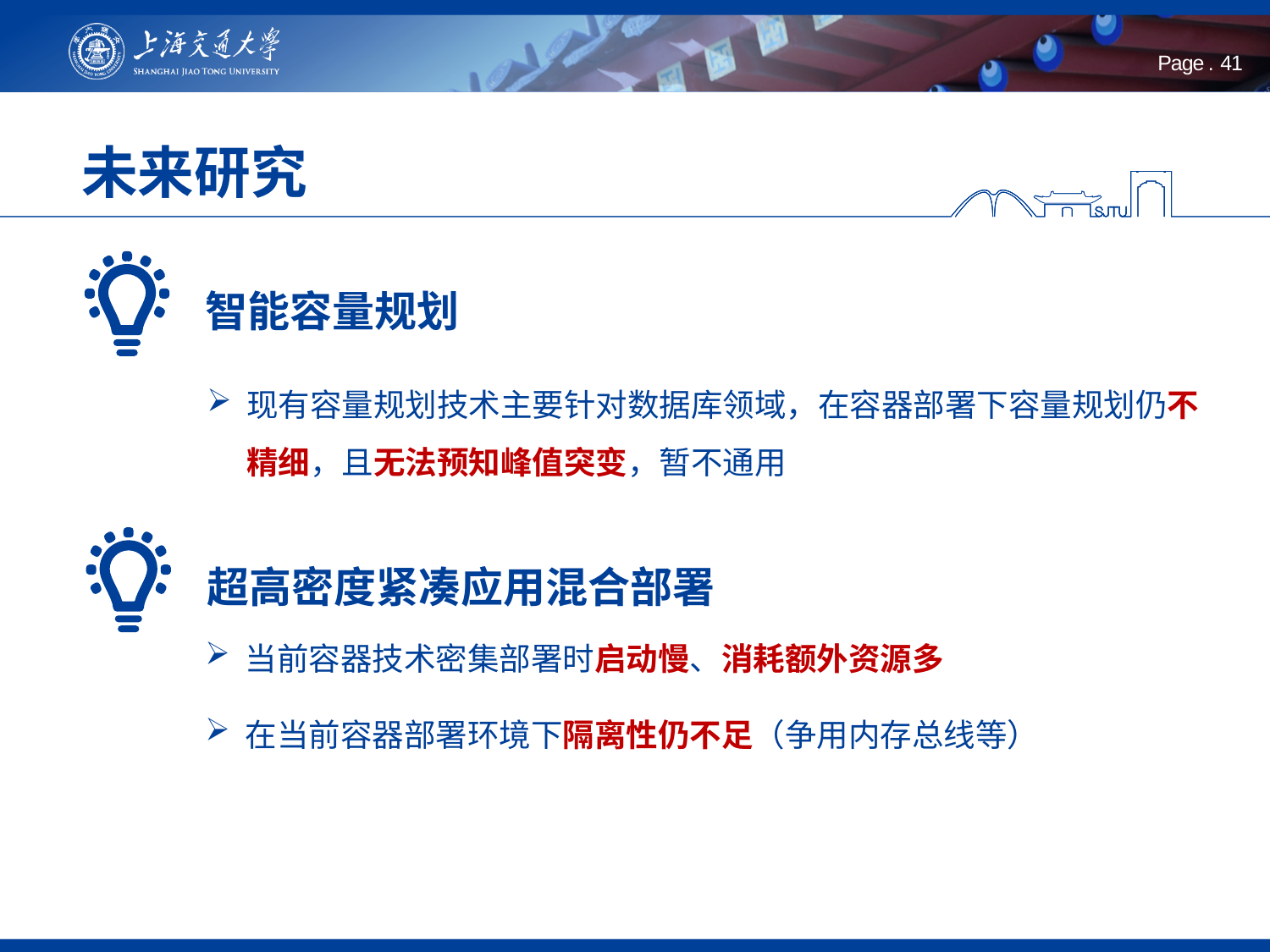

# 未来研究

智能容量规划

现有容量规划技术主要针对数据库领域，在容器部署下容量规划仍不精细，且无法预知峰值突变，暂不通用

超高密度紧凑应用混合部署
当前容器技术密集部署时启动慢、消耗额外资源多

在当前容器部署环境下隔离性仍不足（争用内存总线等）